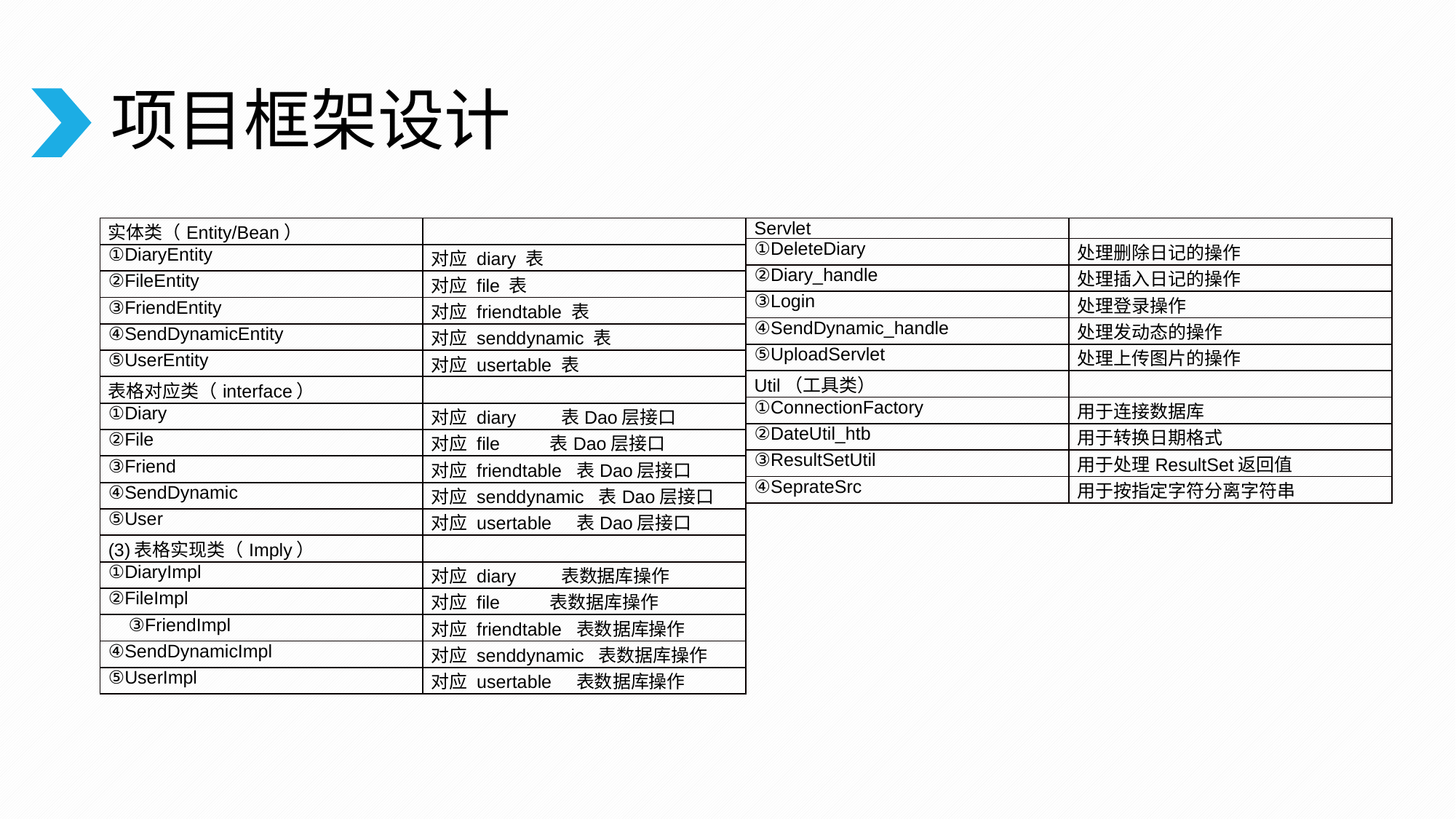

# 项目框架设计

| 实体类（Entity/Bean） |  |
| --- | --- |
| ①DiaryEntity | 对应 diary 表 |
| ②FileEntity | 对应 file 表 |
| ③FriendEntity | 对应 friendtable 表 |
| ④SendDynamicEntity | 对应 senddynamic 表 |
| ⑤UserEntity | 对应 usertable 表 |
| 表格对应类（interface） |  |
| ①Diary | 对应 diary 表Dao层接口 |
| ②File | 对应 file 表Dao层接口 |
| ③Friend | 对应 friendtable 表Dao层接口 |
| ④SendDynamic | 对应 senddynamic 表Dao层接口 |
| ⑤User | 对应 usertable 表Dao层接口 |
| (3)表格实现类（Imply） |  |
| ①DiaryImpl | 对应 diary 表数据库操作 |
| ②FileImpl | 对应 file 表数据库操作 |
| ③FriendImpl | 对应 friendtable 表数据库操作 |
| ④SendDynamicImpl | 对应 senddynamic 表数据库操作 |
| ⑤UserImpl | 对应 usertable 表数据库操作 |
| Servlet |  |
| --- | --- |
| ①DeleteDiary | 处理删除日记的操作 |
| ②Diary\_handle | 处理插入日记的操作 |
| ③Login | 处理登录操作 |
| ④SendDynamic\_handle | 处理发动态的操作 |
| ⑤UploadServlet | 处理上传图片的操作 |
| Util（工具类） |  |
| ①ConnectionFactory | 用于连接数据库 |
| ②DateUtil\_htb | 用于转换日期格式 |
| ③ResultSetUtil | 用于处理ResultSet返回值 |
| ④SeprateSrc | 用于按指定字符分离字符串 |